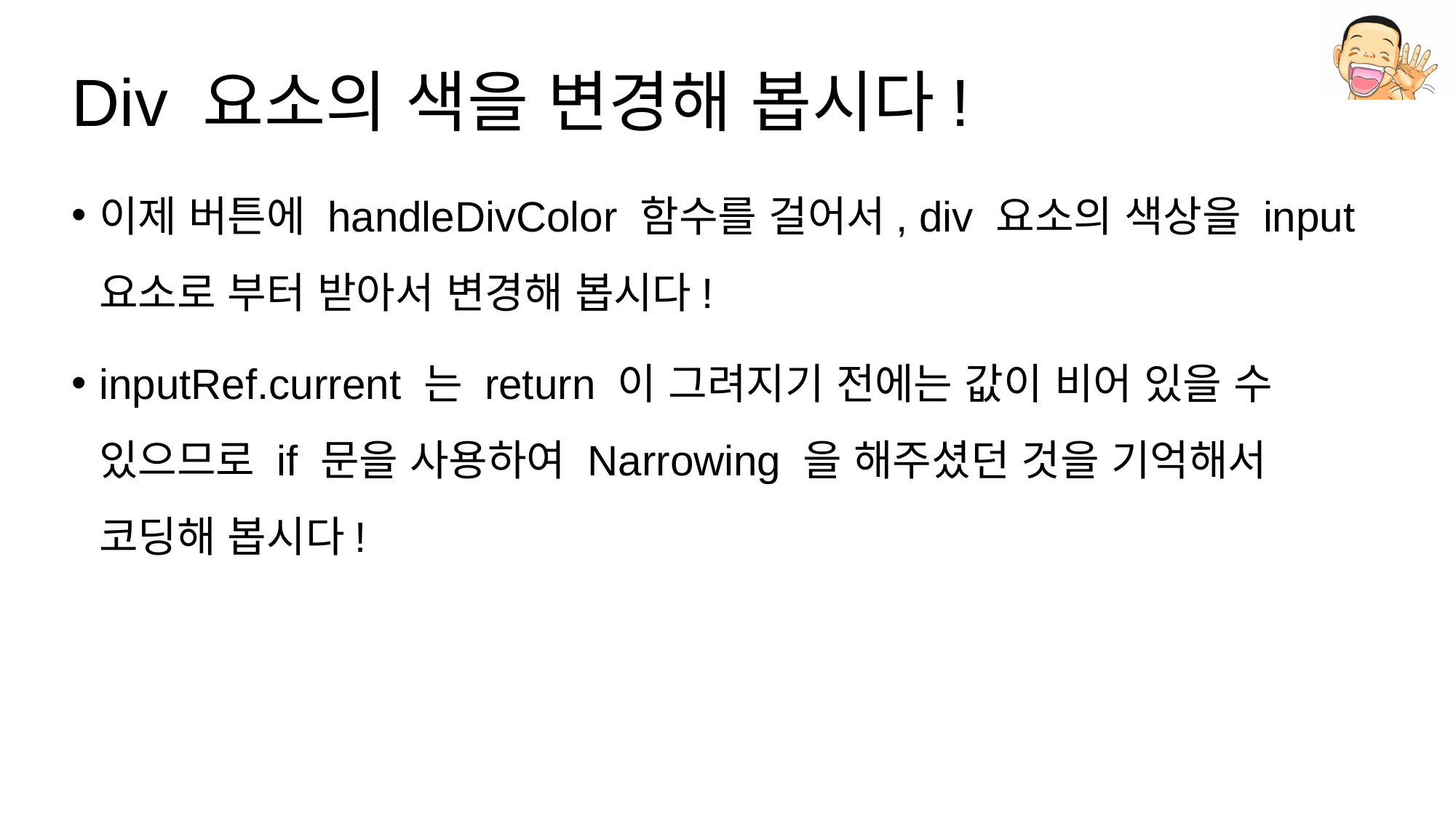

# Div 요소의 색을 변경해 봅시다!
이제 버튼에 handleDivColor 함수를 걸어서, div 요소의 색상을 input 요소로 부터 받아서 변경해 봅시다!
inputRef.current 는 return 이 그려지기 전에는 값이 비어 있을 수 있으므로 if 문을 사용하여 Narrowing 을 해주셨던 것을 기억해서 코딩해 봅시다!